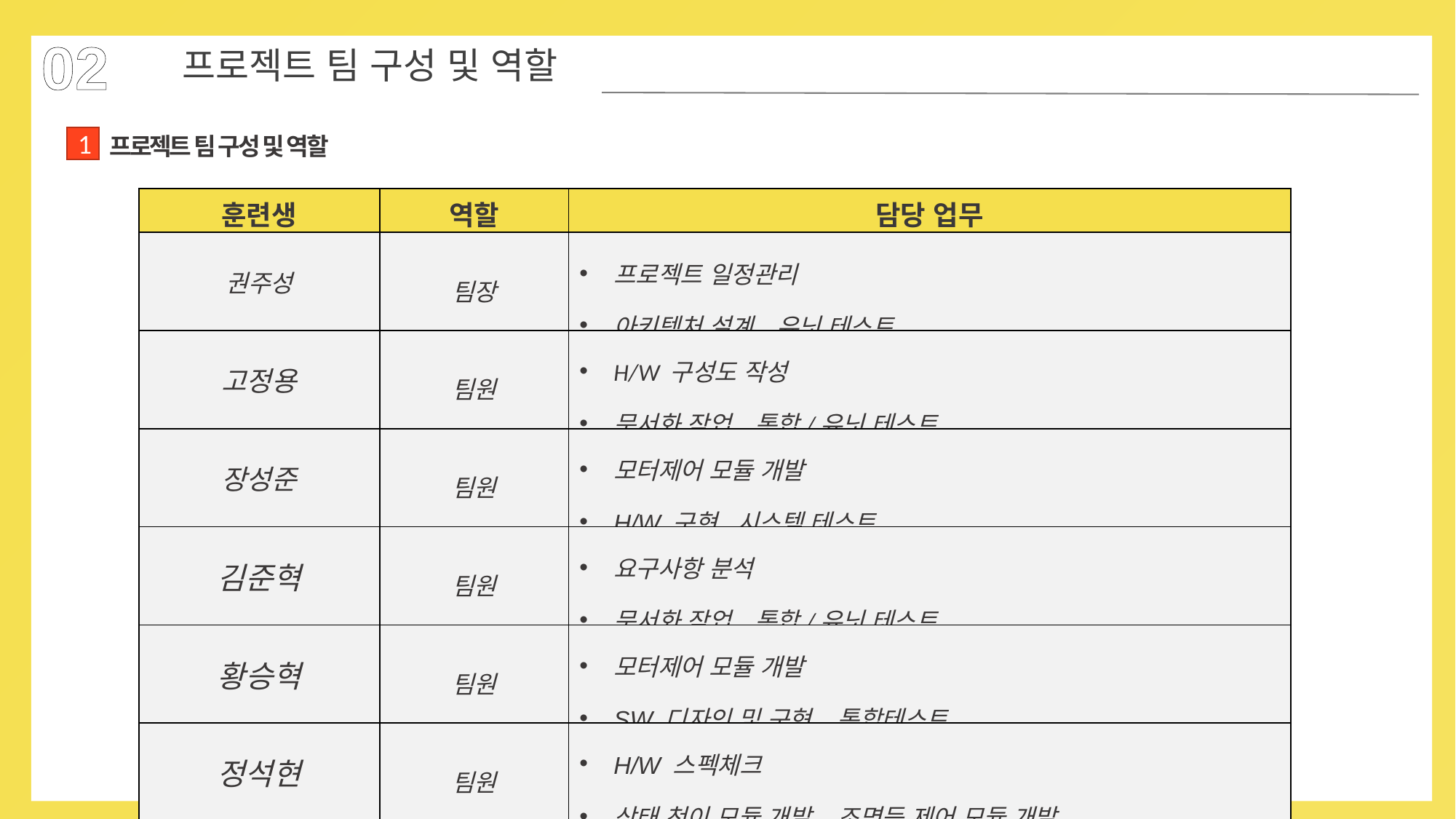

02

프로젝트 팀 구성 및 역할
프로젝트 팀 구성 및 역할
1
| 훈련생 | 역할 | 담당 업무 |
| --- | --- | --- |
| 권주성 | 팀장 | 프로젝트 일정관리 아키텍처 설계, 유닛 테스트 |
| 고정용 | 팀원 | H/W 구성도 작성 문서화 작업, 통합/유닛 테스트 |
| 장성준 | 팀원 | 모터제어 모듈 개발 H/W 구현,시스템 테스트 |
| 김준혁 | 팀원 | 요구사항 분석 문서화 작업, 통합/유닛 테스트 |
| 황승혁 | 팀원 | 모터제어 모듈 개발 SW 디자인 및 구현, 통합테스트 |
| 정석현 | 팀원 | H/W 스펙체크 상태 천이 모듈 개발, 조명등 제어 모듈 개발 |